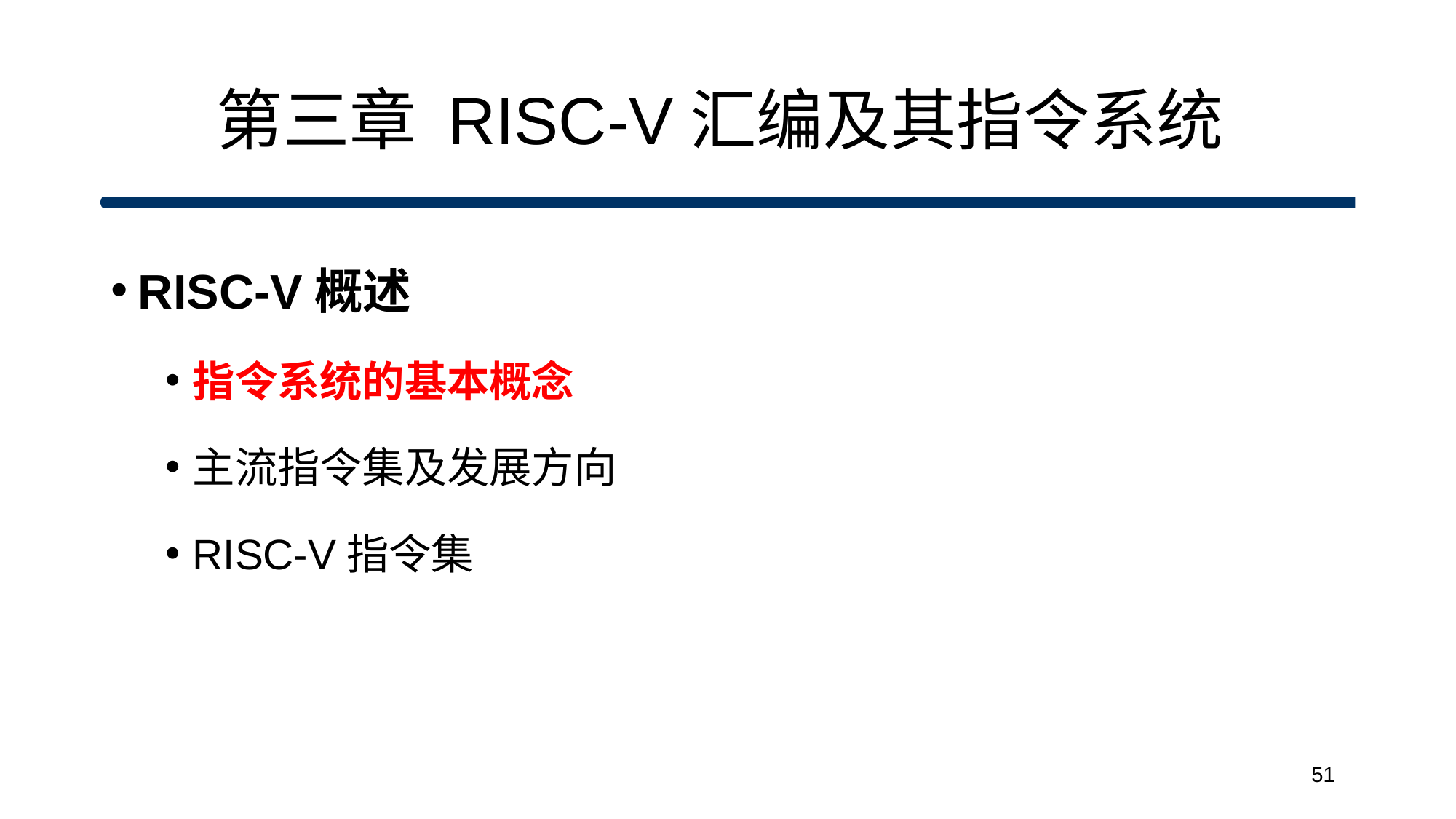

# 第三章 RISC-V汇编及其指令系统
RISC-V概述
指令系统的基本概念
主流指令集及发展方向
RISC-V指令集
51